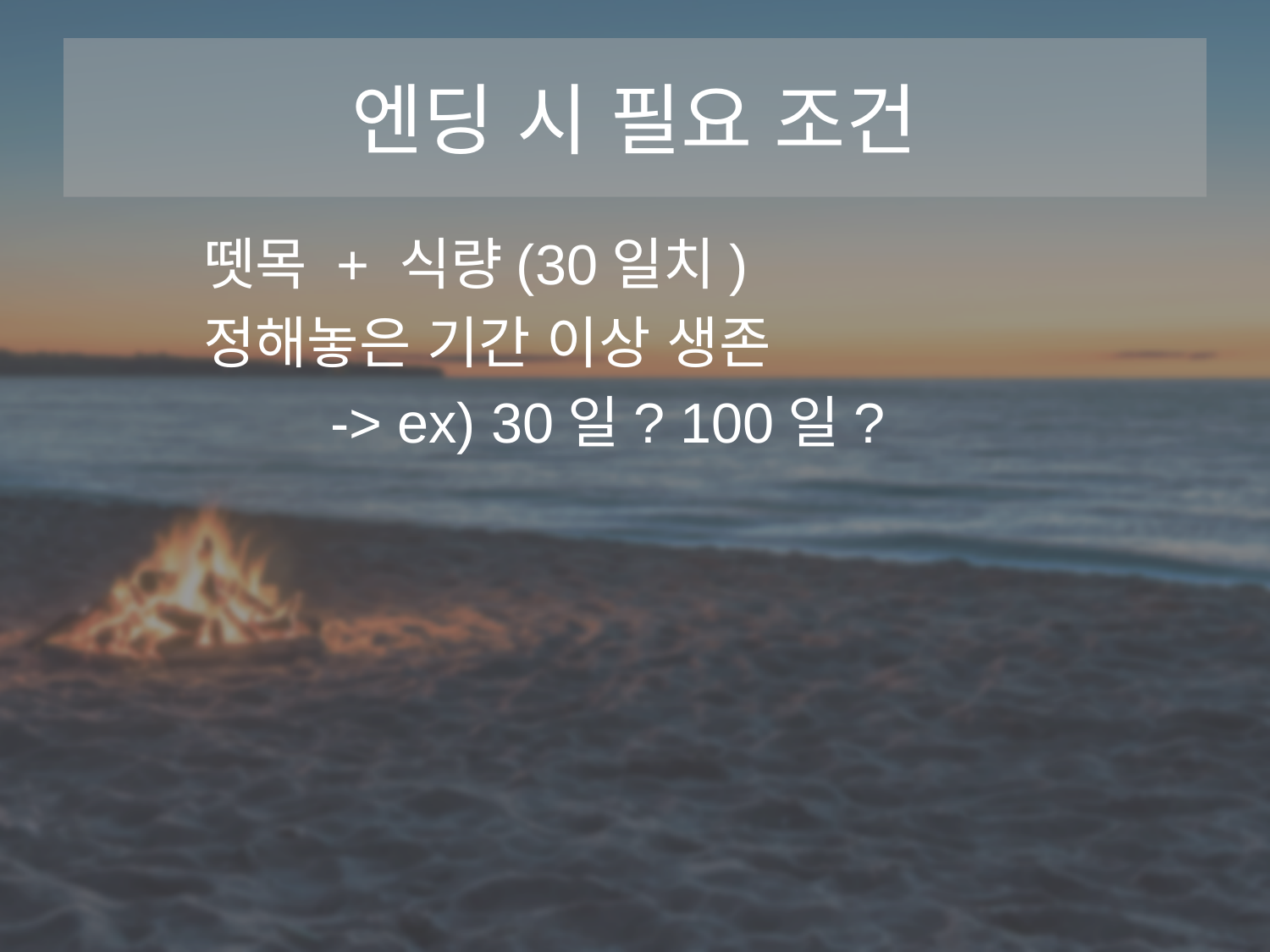

# 엔딩 시 필요 조건
	뗏목 + 식량(30일치)
	정해놓은 기간 이상 생존
		-> ex) 30일? 100일?